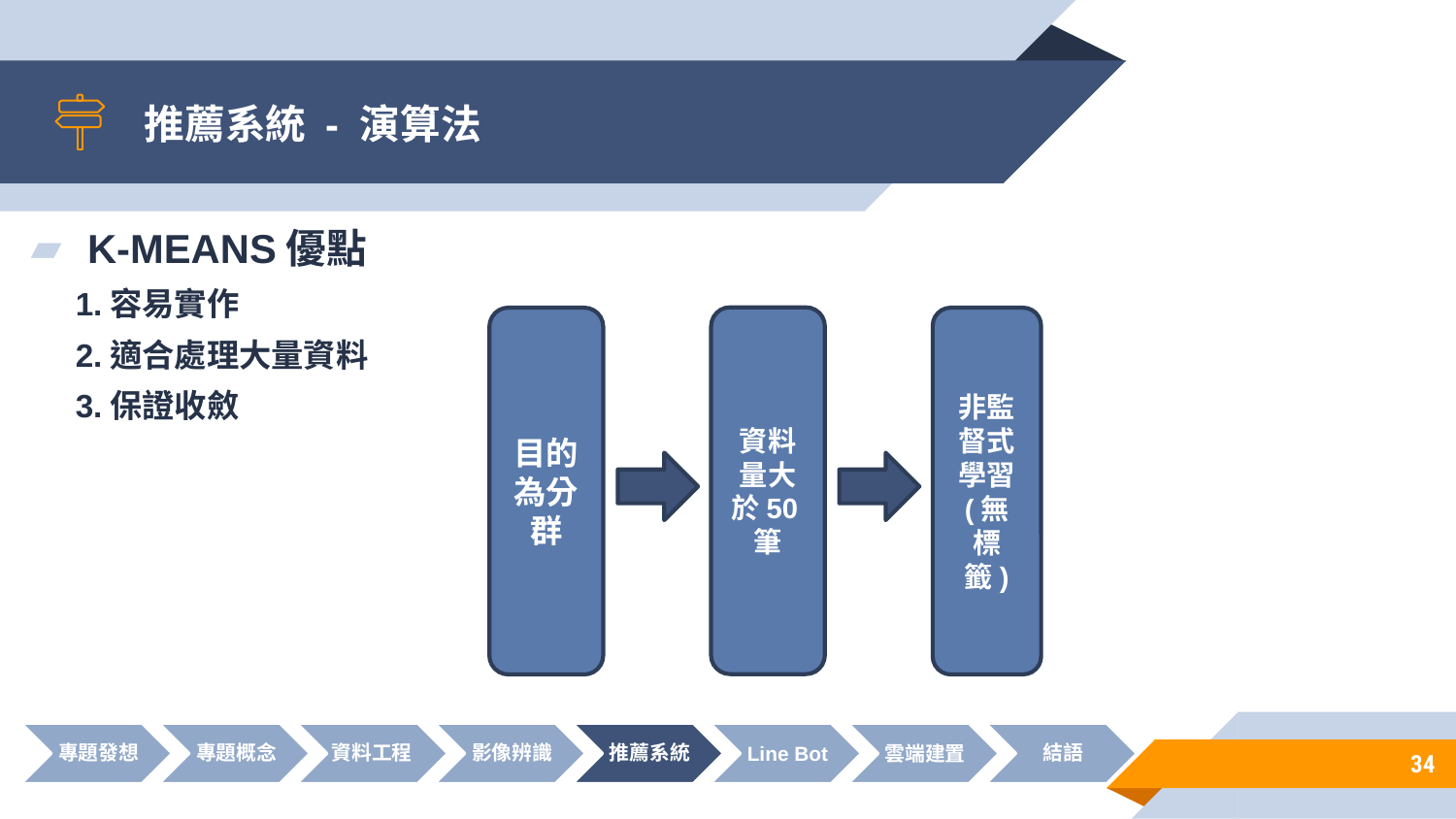

# 推薦系統 - 演算法

K-MEANS優點
     1.容易實作
     2.適合處理大量資料
     3.保證收斂
資料量大於50筆
非監督式學習
(無標籤)
目的為分群

專題發想
專題概念
資料工程
影像辨識
推薦系統
Line Bot
雲端建置
結語
34